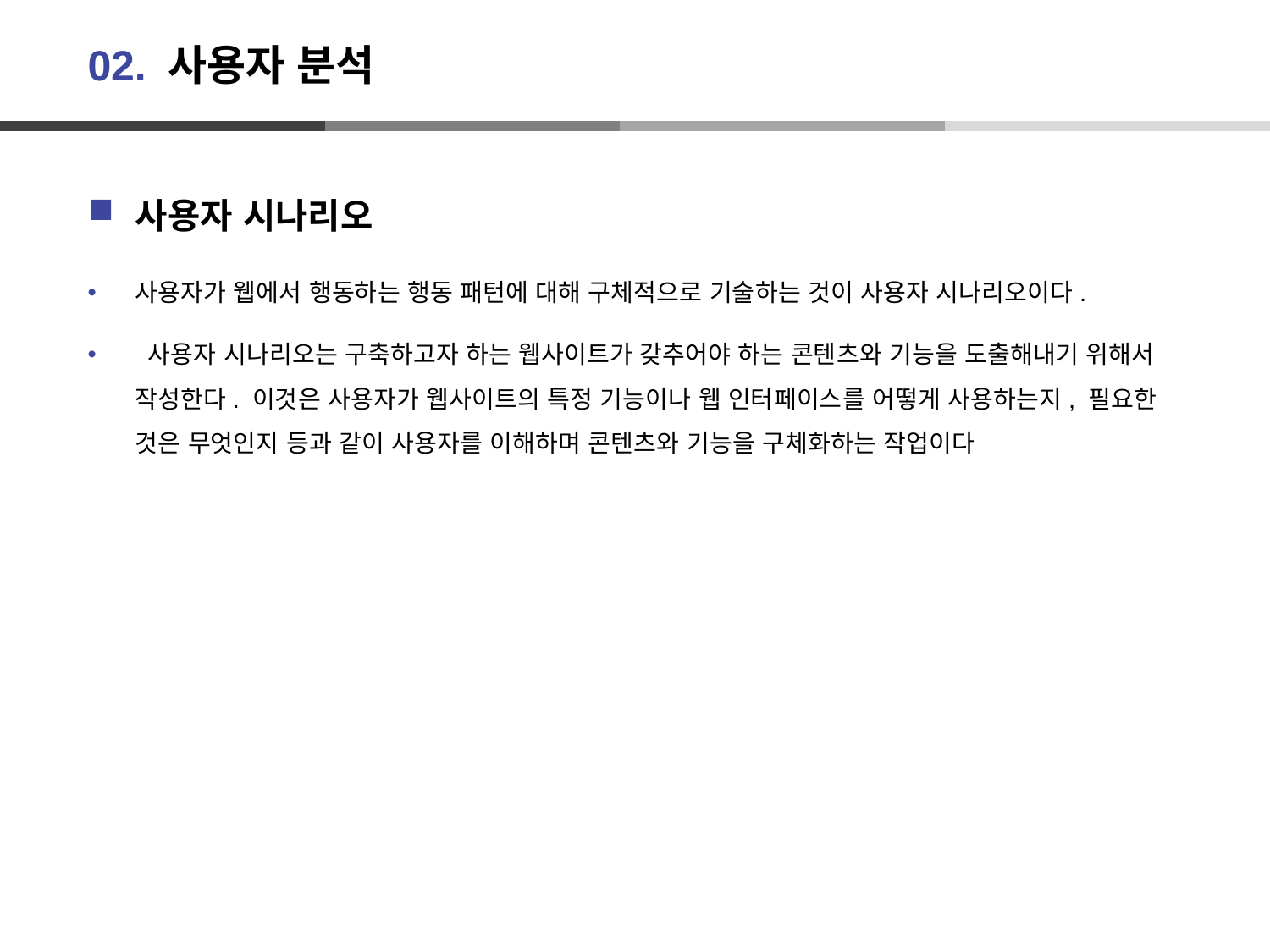

# 02. 사용자 분석
사용자 시나리오
사용자가 웹에서 행동하는 행동 패턴에 대해 구체적으로 기술하는 것이 사용자 시나리오이다.
 사용자 시나리오는 구축하고자 하는 웹사이트가 갖추어야 하는 콘텐츠와 기능을 도출해내기 위해서 작성한다. 이것은 사용자가 웹사이트의 특정 기능이나 웹 인터페이스를 어떻게 사용하는지, 필요한 것은 무엇인지 등과 같이 사용자를 이해하며 콘텐츠와 기능을 구체화하는 작업이다